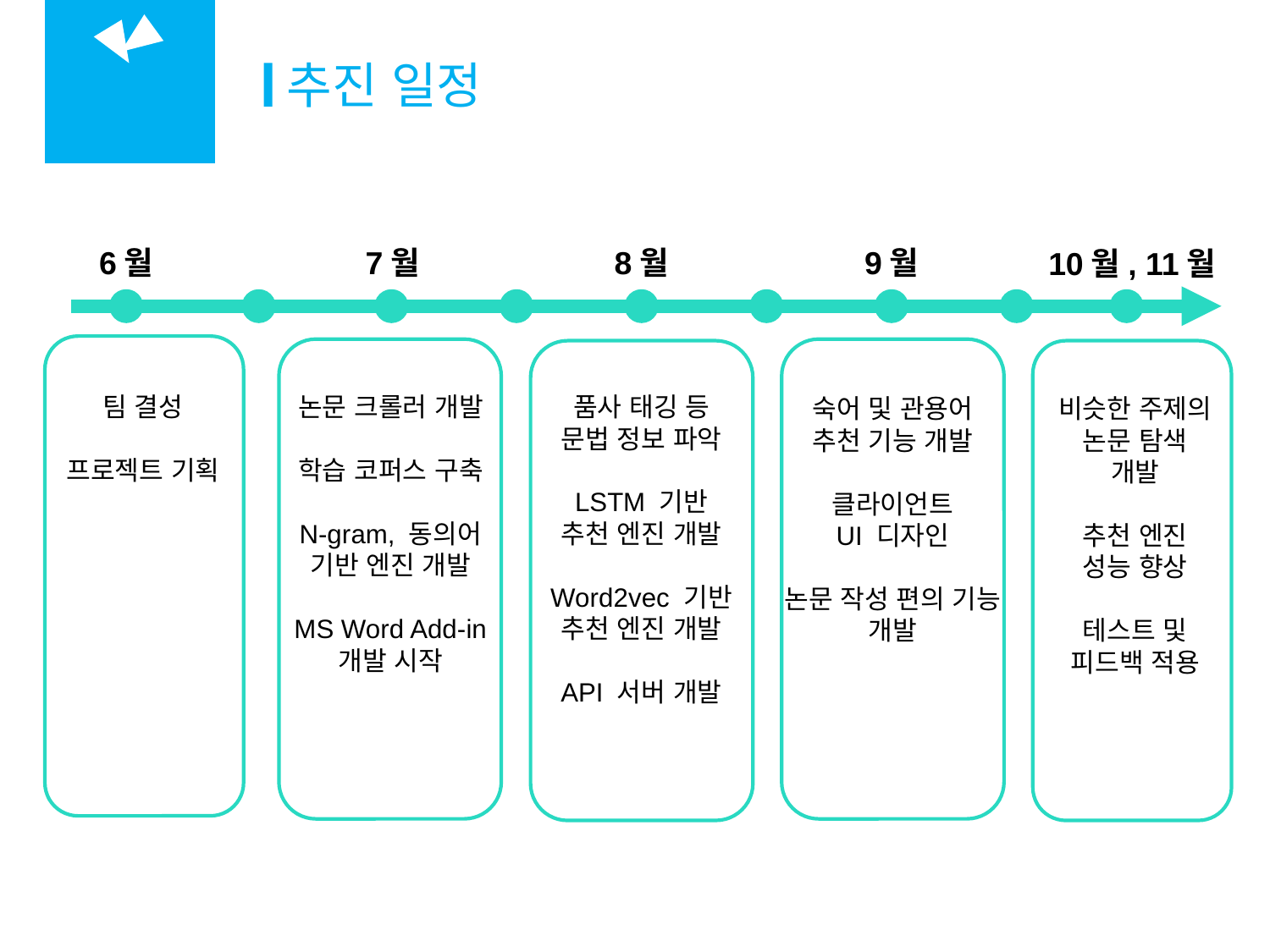

추진 일정

02
개발 현황
8월
9월
7월
6월
10월, 11월

품사 태깅 등
문법 정보 파악
LSTM 기반
추천 엔진 개발
Word2vec 기반
추천 엔진 개발

API 서버 개발
팀 결성

프로젝트 기획
논문 크롤러 개발

학습 코퍼스 구축

N-gram, 동의어
기반 엔진 개발

MS Word Add-in
개발 시작
숙어 및 관용어
추천 기능 개발

클라이언트
UI 디자인

논문 작성 편의 기능
개발
비슷한 주제의
논문 탐색
개발
추천 엔진
성능 향상

테스트 및
피드백 적용